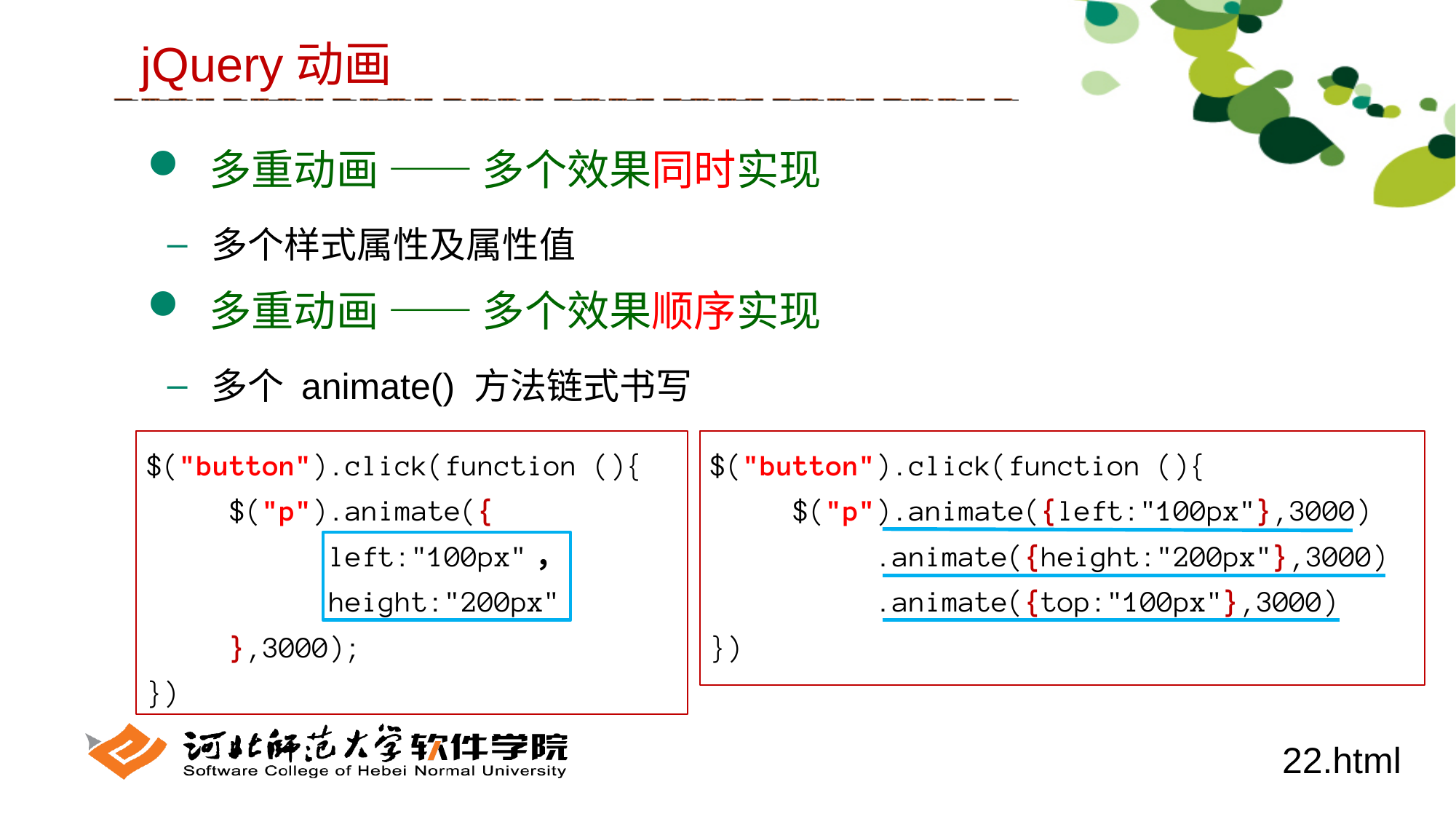

jQuery动画
 多重动画 —— 多个效果同时实现
 多个样式属性及属性值
 多重动画 —— 多个效果顺序实现
 多个 animate() 方法链式书写

$("button").click(function (){
     $("p").animate({
           left:"100px"，
           height:"200px"
     },3000);
})

$("button").click(function (){
     $("p").animate({left:"100px"},3000)
          .animate({height:"200px"},3000)
          .animate({top:"100px"},3000)
})

22.html